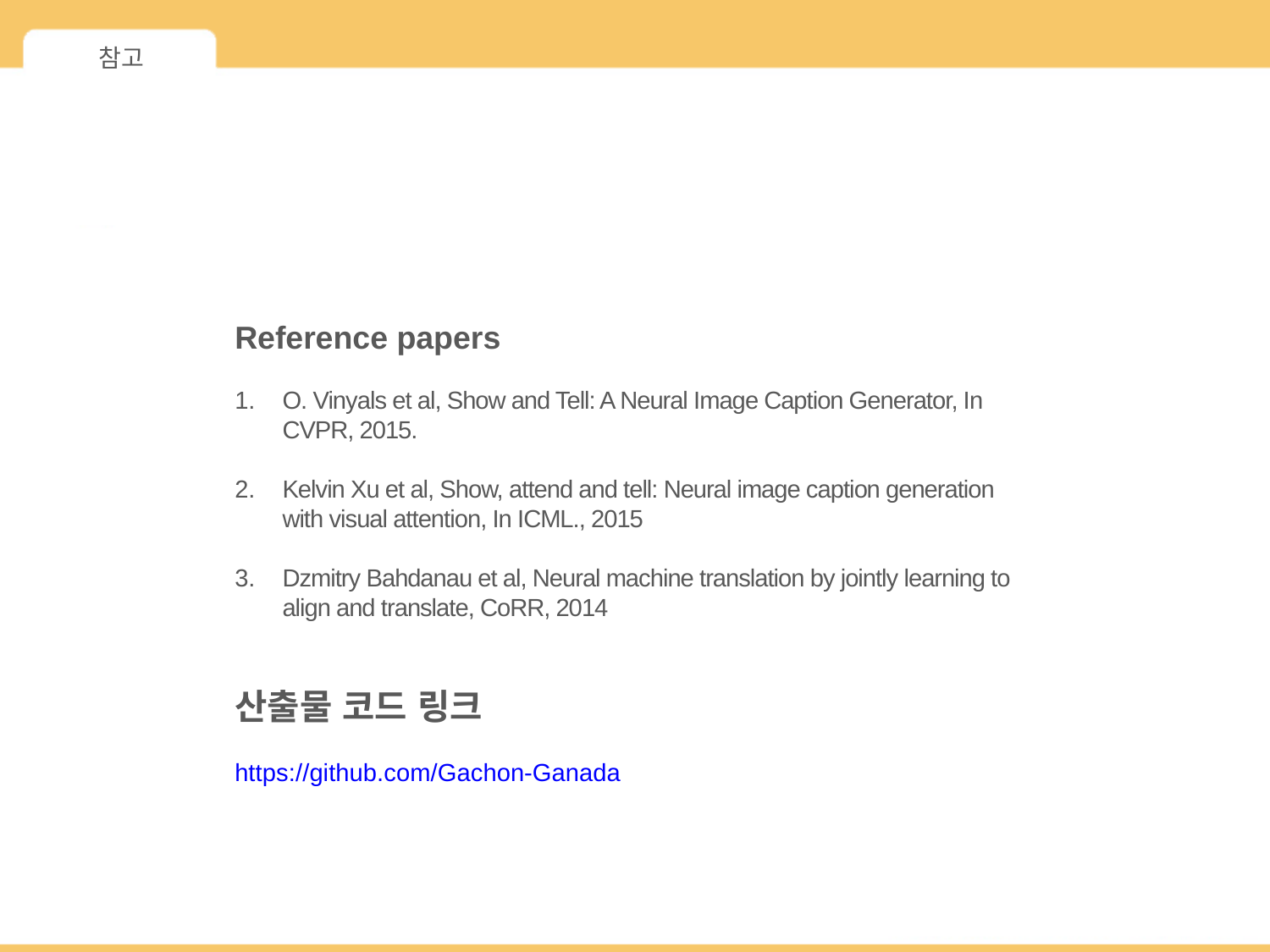

참고

Reference papers

O. Vinyals et al, Show and Tell: A Neural Image Caption Generator, In CVPR, 2015.

Kelvin Xu et al, Show, attend and tell: Neural image caption generation with visual attention, In ICML., 2015

Dzmitry Bahdanau et al, Neural machine translation by jointly learning to align and translate, CoRR, 2014

산출물 코드 링크

https://github.com/Gachon-Ganada